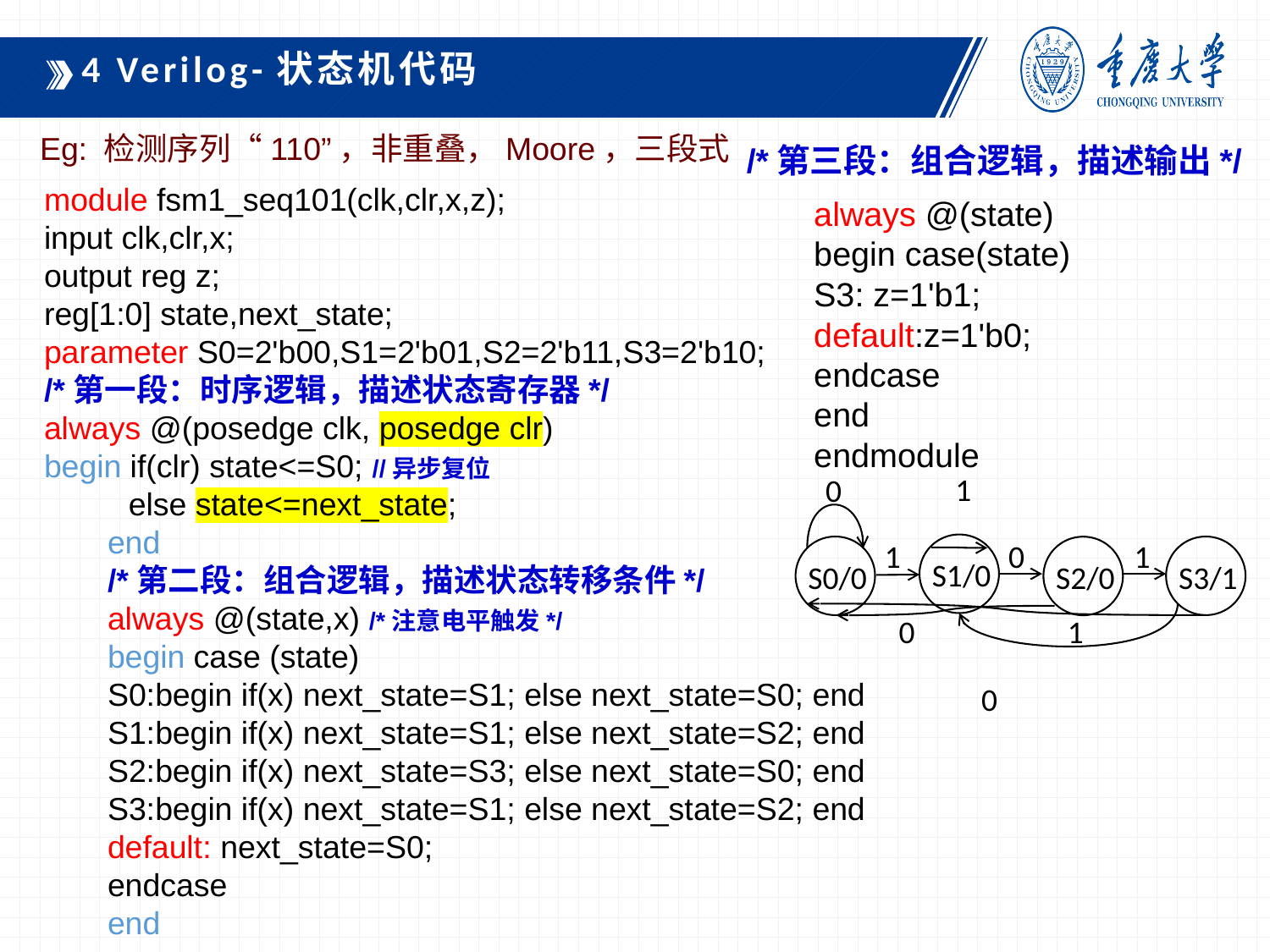

4 Verilog-状态机代码

Eg: 检测序列“110”，非重叠，Moore，三段式
/*第三段：组合逻辑，描述输出*/
module fsm1_seq101(clk,clr,x,z);
input clk,clr,x;
output reg z;
reg[1:0] state,next_state;
parameter S0=2'b00,S1=2'b01,S2=2'b11,S3=2'b10;
/*第一段：时序逻辑，描述状态寄存器*/
always @(posedge clk, posedge clr)
begin if(clr) state<=S0; //异步复位
   else state<=next_state;
end
/*第二段：组合逻辑，描述状态转移条件*/
always @(state,x) /*注意电平触发*/
begin case (state)
S0:begin if(x) next_state=S1; else next_state=S0; end
S1:begin if(x) next_state=S1; else next_state=S2; end
S2:begin if(x) next_state=S3; else next_state=S0; end
S3:begin if(x) next_state=S1; else next_state=S2; end
default: next_state=S0;
endcase
end

always @(state)
begin case(state)
S3: z=1'b1;
default:z=1'b0;
endcase
end
endmodule
1
0
1
0
1

S1/0

S0/0

S3/1

S2/0
0
1
0